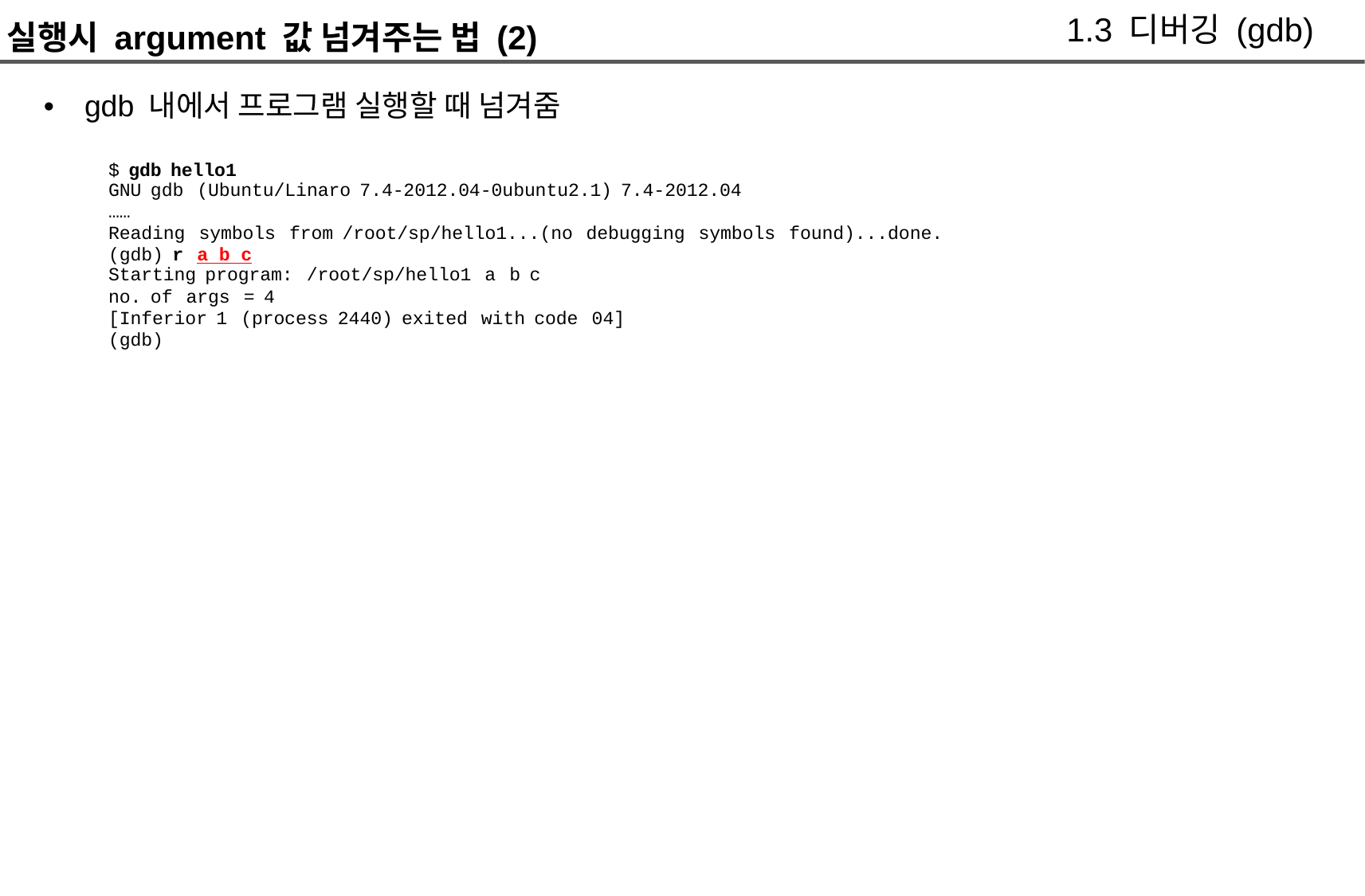

1.3 디버깅 (gdb)
실행시 argument 값 넘겨주는 법 (2)

	•    gdb 내에서 프로그램 실행할 때 넘겨줌

		$  gdb  hello1
		GNU  gdb   (Ubuntu/Linaro  7.4-2012.04-0ubuntu2.1)  7.4-2012.04
		……
		Reading   symbols   from  /root/sp/hello1...(no   debugging   symbols   found)...done.
		(gdb)  r   a b c
		Starting  program:   /root/sp/hello1   a   b  c
		no.  of   args   =  4
		[Inferior  1   (process  2440)  exited   with  code   04]
		(gdb)